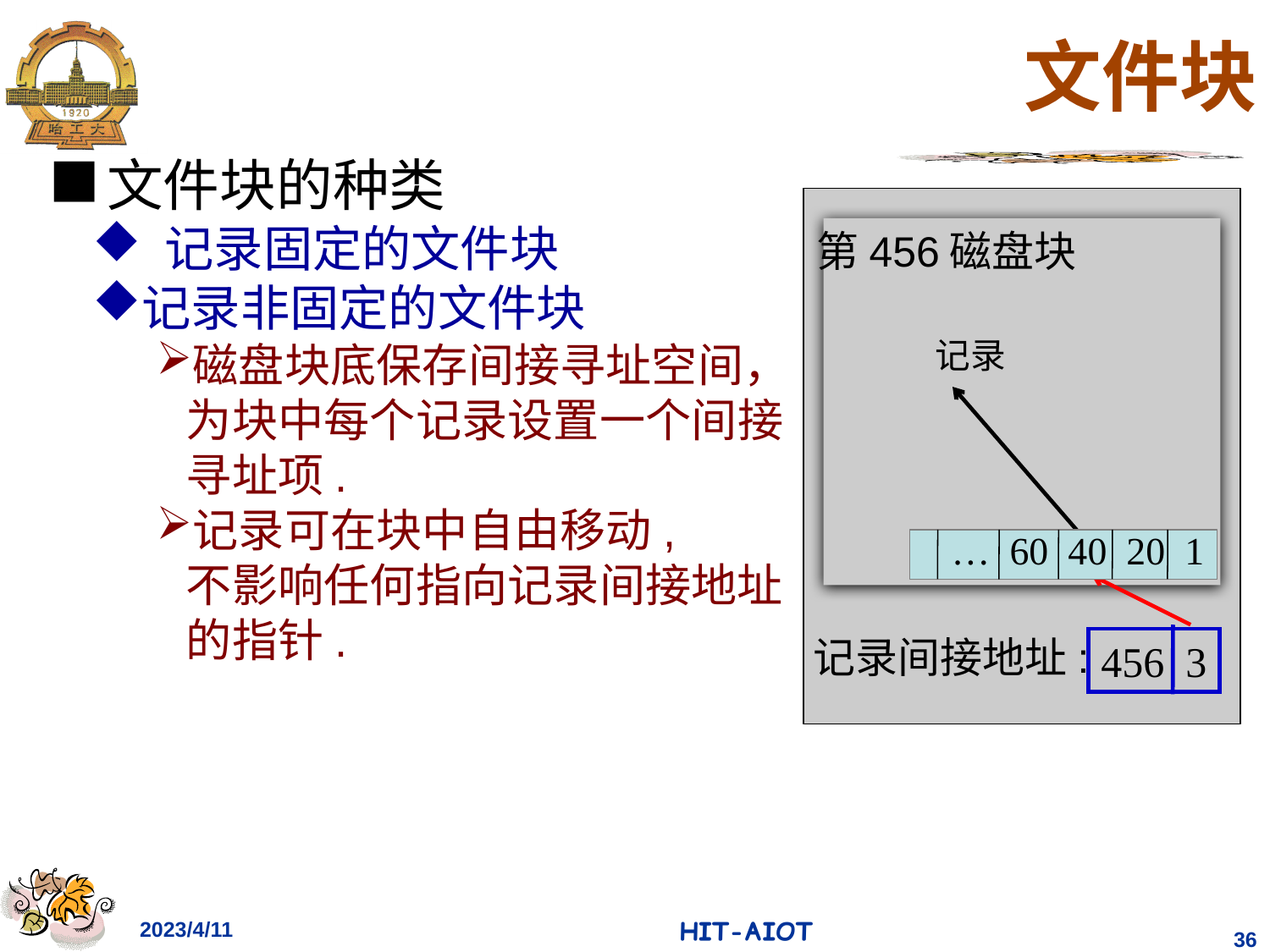

# 文件块
文件块的种类
 记录固定的文件块
记录非固定的文件块
磁盘块底保存间接寻址空间，
为块中每个记录设置一个间接
寻址项.
记录可在块中自由移动,
不影响任何指向记录间接地址
的指针.

第456磁盘块

记录
   …  60  40  20  1

456  3
记录间接地址:
2023/4/11
HIT-AIOT
36